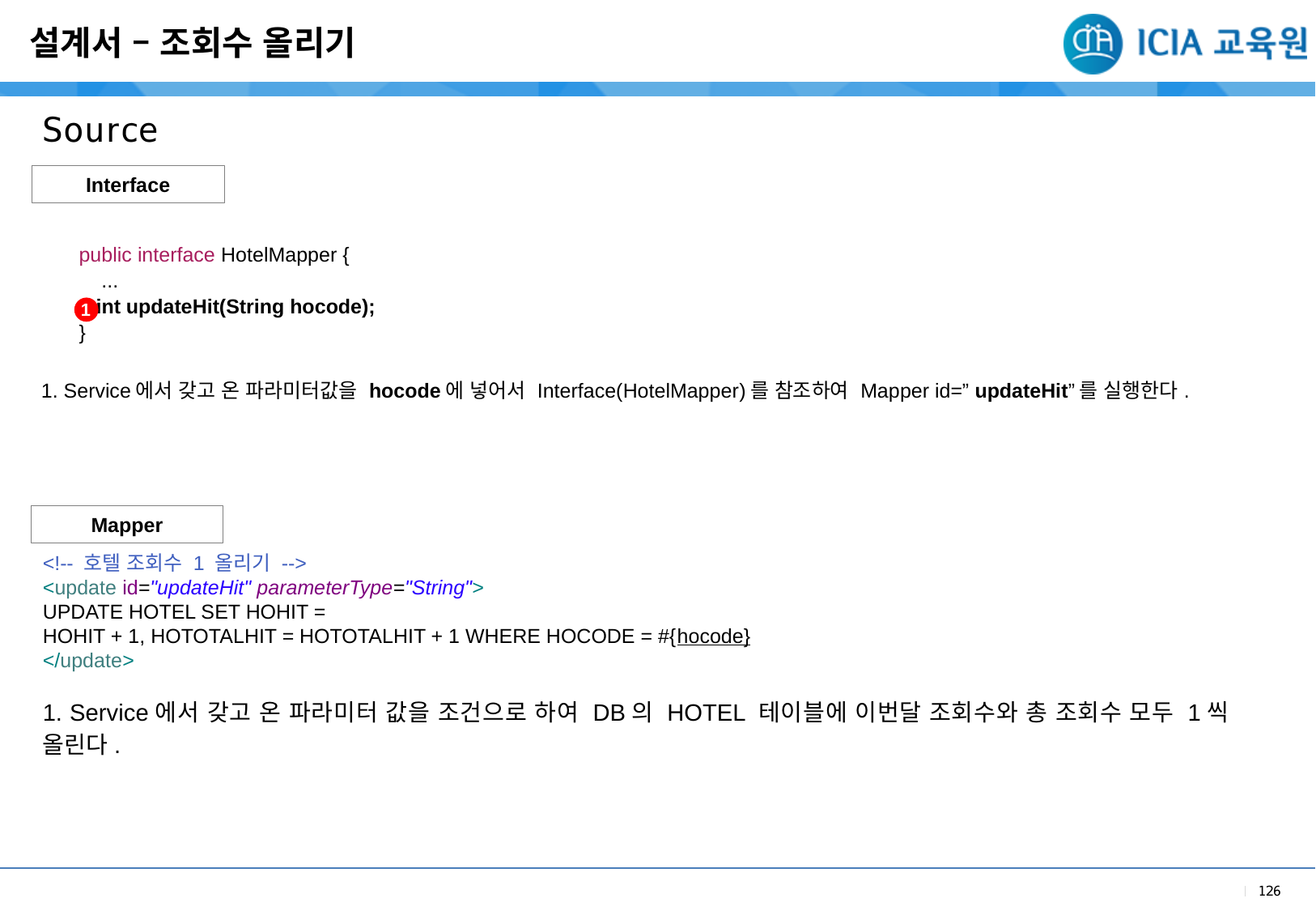

설계서 – 조회수 올리기
Source
Interface
| public interface HotelMapper { ... int updateHit(String hocode); } |
| --- |
| 1. Service에서 갖고 온 파라미터값을 hocode에 넣어서 Interface(HotelMapper)를 참조하여 Mapper id=” updateHit”를 실행한다. |
|  |
1

Mapper
<!-- 호텔 조회수 1 올리기 -->
<update id="updateHit" parameterType="String">
UPDATE HOTEL SET HOHIT =
HOHIT + 1, HOTOTALHIT = HOTOTALHIT + 1 WHERE HOCODE = #{hocode}
</update>

1. Service에서 갖고 온 파라미터 값을 조건으로 하여 DB의 HOTEL 테이블에 이번달 조회수와 총 조회수 모두 1씩 올린다.